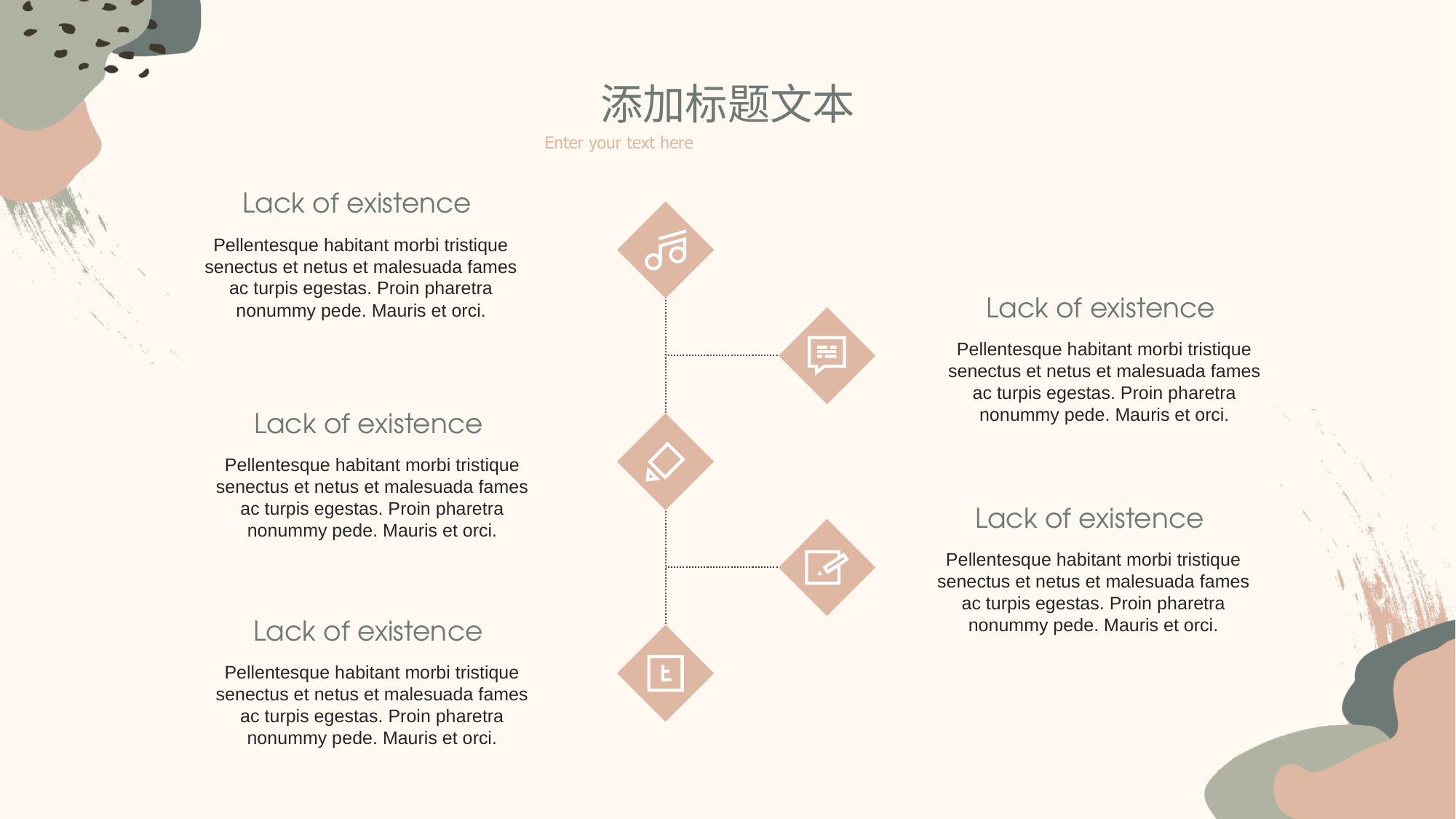

添加标题文本
Enter your text here
Lack of existence

Pellentesque habitant morbi tristique senectus et netus et malesuada fames ac turpis egestas. Proin pharetra nonummy pede. Mauris et orci.

Lack of existence

Pellentesque habitant morbi tristique senectus et netus et malesuada fames ac turpis egestas. Proin pharetra nonummy pede. Mauris et orci.

Lack of existence

Pellentesque habitant morbi tristique senectus et netus et malesuada fames ac turpis egestas. Proin pharetra nonummy pede. Mauris et orci.
Lack of existence

Pellentesque habitant morbi tristique senectus et netus et malesuada fames ac turpis egestas. Proin pharetra nonummy pede. Mauris et orci.

Lack of existence

Pellentesque habitant morbi tristique senectus et netus et malesuada fames ac turpis egestas. Proin pharetra nonummy pede. Mauris et orci.